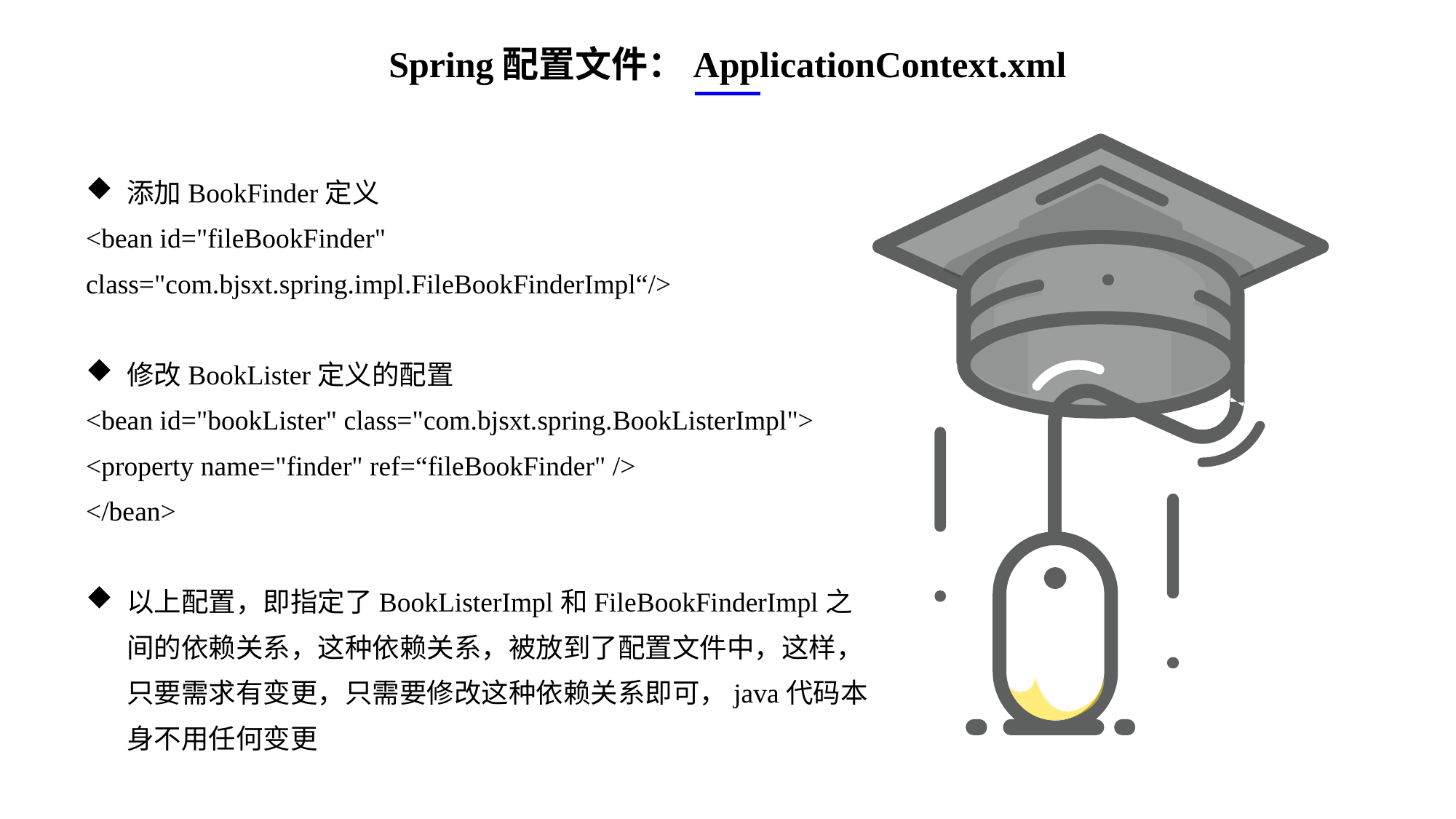

Spring配置文件：ApplicationContext.xml

添加BookFinder定义
<bean id="fileBookFinder" class="com.bjsxt.spring.impl.FileBookFinderImpl“/>

修改BookLister定义的配置
<bean id="bookLister" class="com.bjsxt.spring.BookListerImpl">
<property name="finder" ref=“fileBookFinder" />
</bean>

以上配置，即指定了BookListerImpl和FileBookFinderImpl之间的依赖关系，这种依赖关系，被放到了配置文件中，这样，只要需求有变更，只需要修改这种依赖关系即可，java代码本身不用任何变更
e7d195523061f1c0ae0eb3eed39d2bcef4622b2499a05fe6567B54A876BEB457BD1EB8EBE9915191D1FA2E860D28D251AB291D9CBBDD28D4BD16020FD75D8281481517FC21E86E4C931520AFA1087E92E357E3DB373CA326F6F926B1A67F681E99E875FFD293B2C32B3919AE4D43F9436862A7DD54F9346DF3662D8AB7319030EF75D53FF682DE13